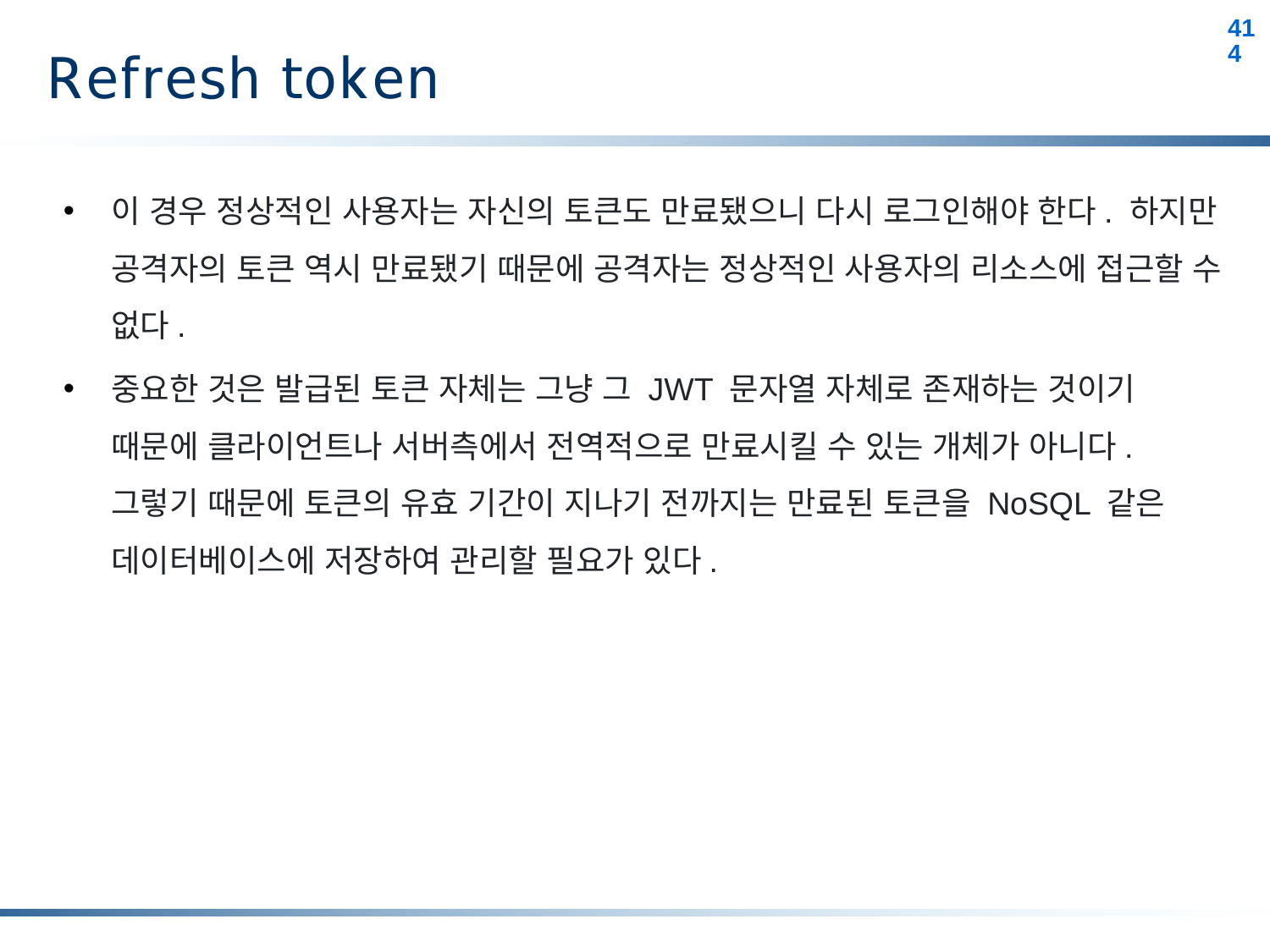

# Refresh token
이 경우 정상적인 사용자는 자신의 토큰도 만료됐으니 다시 로그인해야 한다. 하지만 공격자의 토큰 역시 만료됐기 때문에 공격자는 정상적인 사용자의 리소스에 접근할 수 없다.
중요한 것은 발급된 토큰 자체는 그냥 그 JWT 문자열 자체로 존재하는 것이기 때문에 클라이언트나 서버측에서 전역적으로 만료시킬 수 있는 개체가 아니다. 그렇기 때문에 토큰의 유효 기간이 지나기 전까지는 만료된 토큰을 NoSQL 같은 데이터베이스에 저장하여 관리할 필요가 있다.